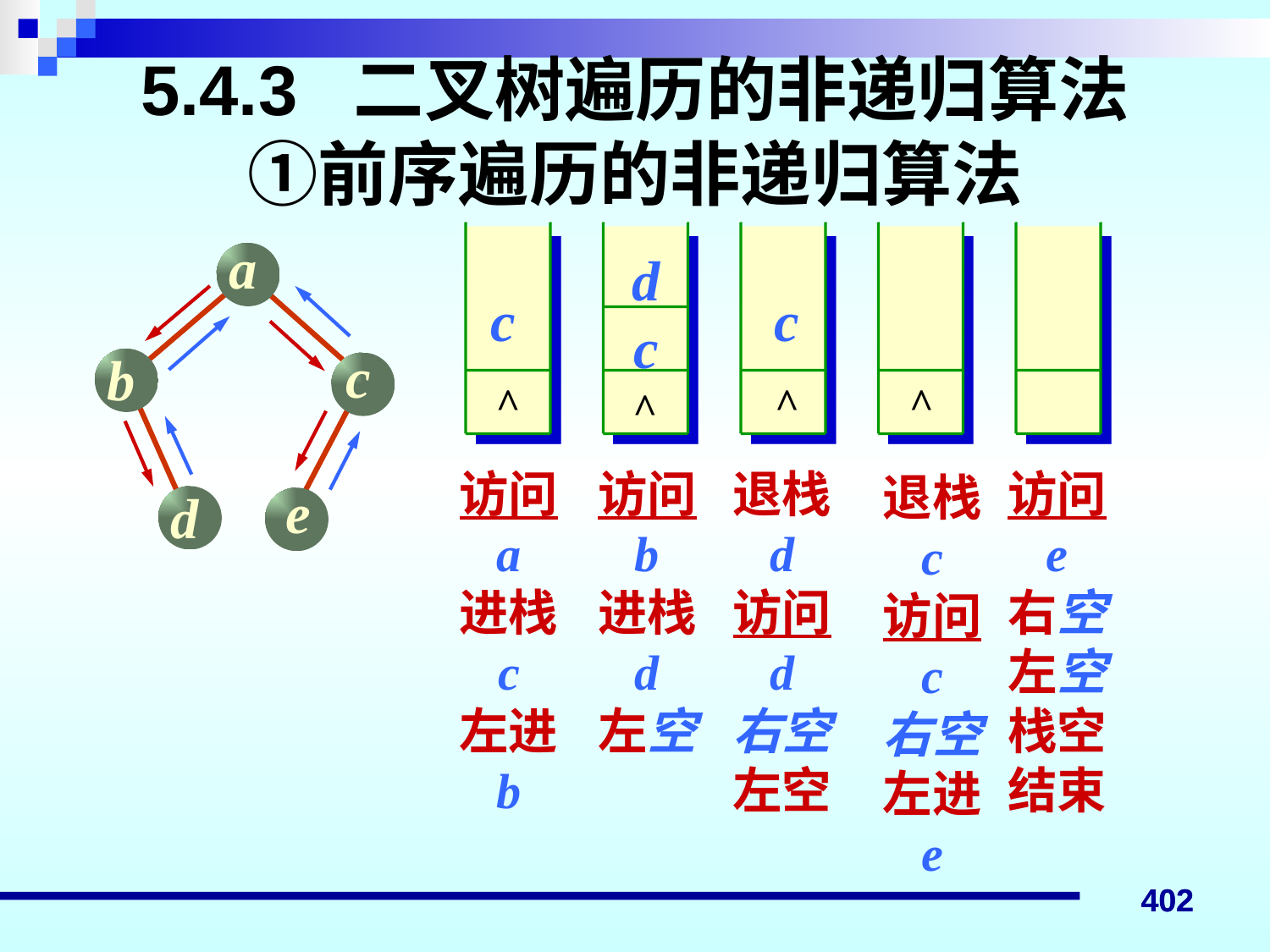

# 5.4.3  二叉树遍历的非递归算法 ①前序遍历的非递归算法

a

c
b

e
d

d
c
c
c

^
^
^

^

访问
b
进栈
d
左空

退栈
d
访问
d
右空
左空
访问
e
右空
左空
栈空
结束
访问
a
进栈
c
左进
b
退栈
c
访问
c
右空
左进
e
402
402